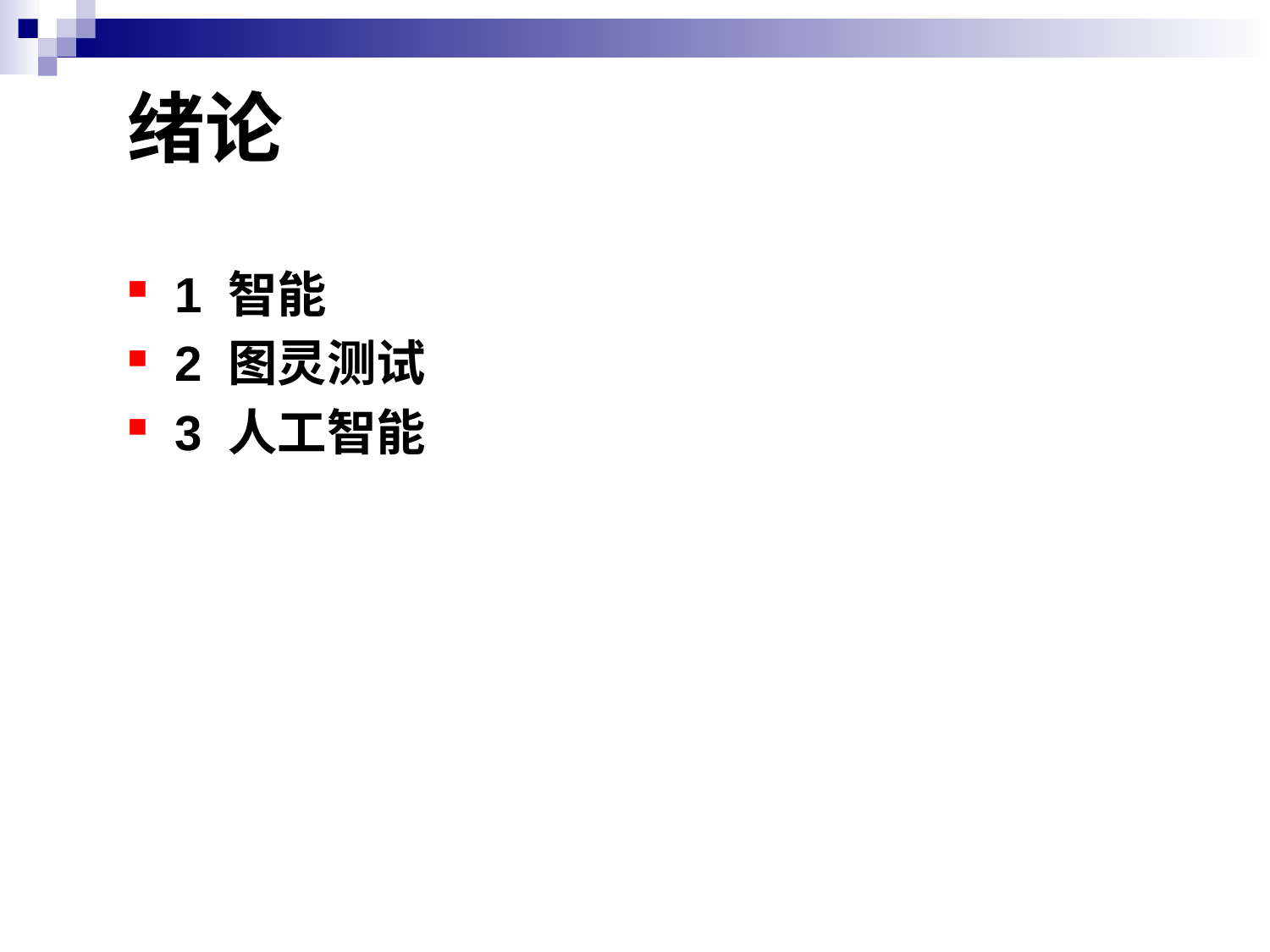

# 绪论

1 智能
2 图灵测试
3 人工智能